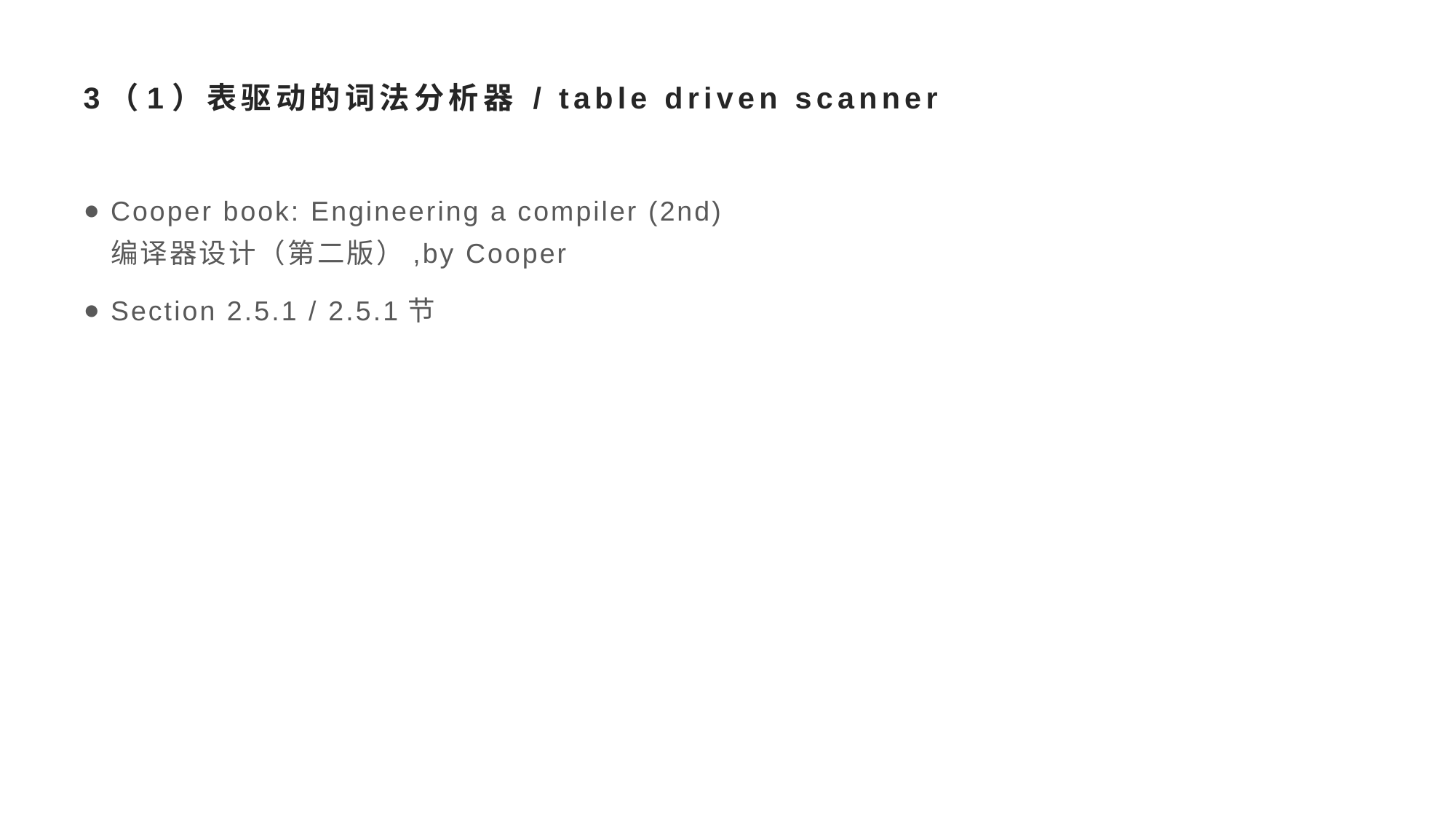

# 3（1）表驱动的词法分析器 / table driven scanner
Cooper book: Engineering a compiler (2nd)
编译器设计（第二版）,by Cooper
Section 2.5.1 / 2.5.1节

61